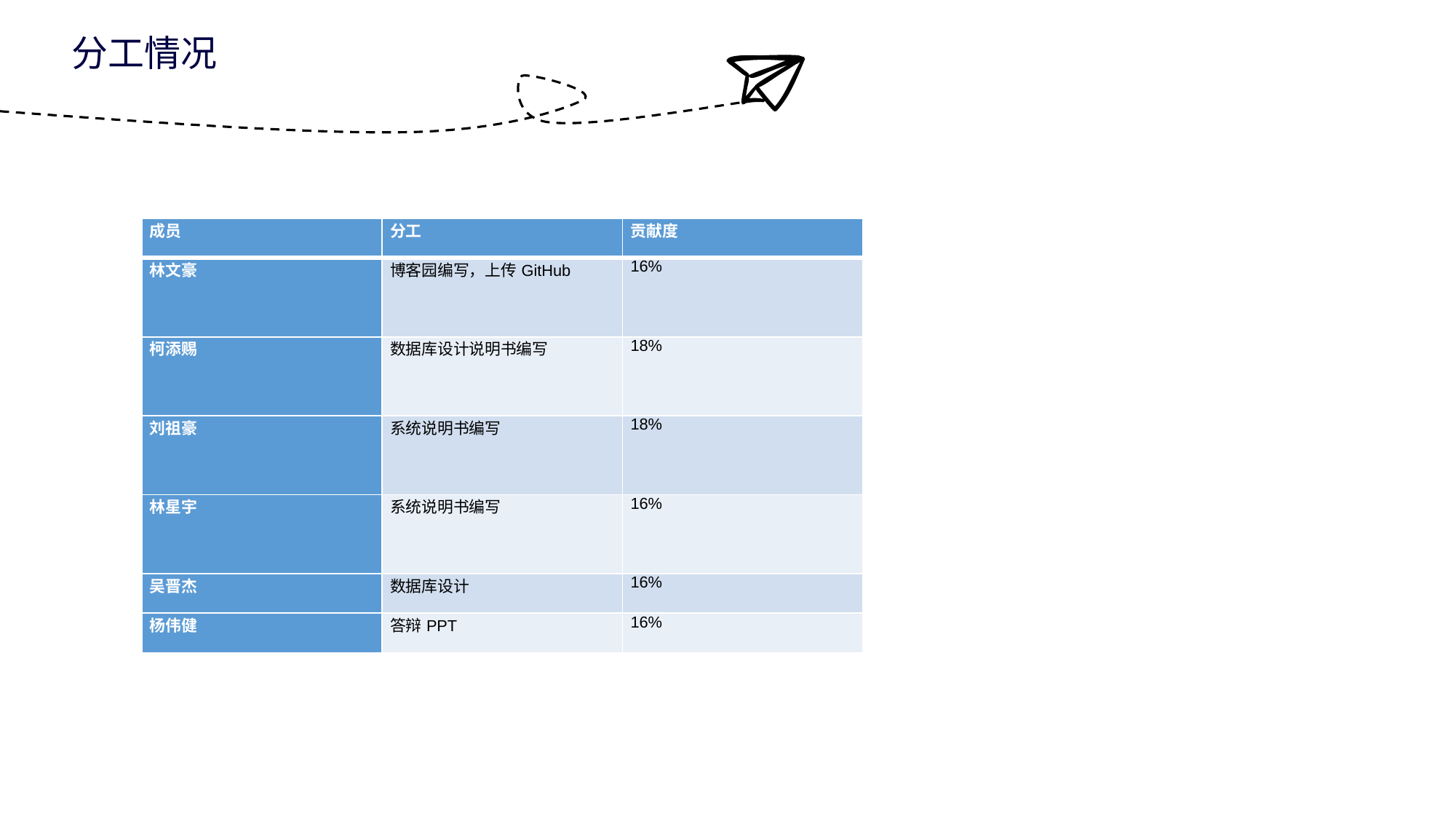

分工情况

| 成员 | 分工 | 贡献度 |
| --- | --- | --- |
| 林文豪 | 博客园编写，上传GitHub | 16% |
| 柯添赐 | 数据库设计说明书编写 | 18% |
| 刘祖豪 | 系统说明书编写 | 18% |
| 林星宇 | 系统说明书编写 | 16% |
| 吴晋杰 | 数据库设计 | 16% |
| 杨伟健 | 答辩PPT | 16% |